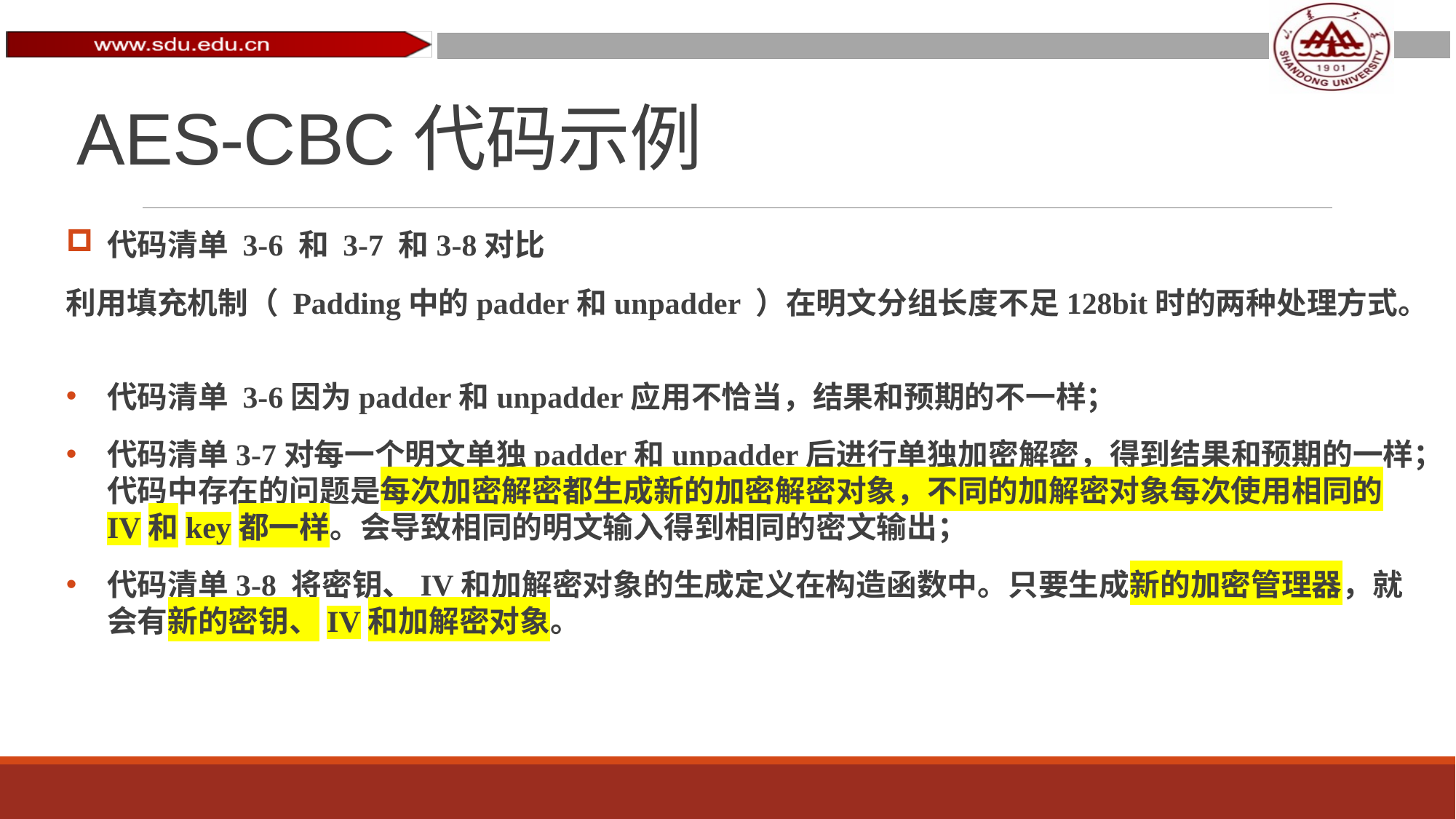

# AES-CBC代码示例
代码清单 3-6 和 3-7 和3-8对比
利用填充机制（ Padding中的padder和unpadder ）在明文分组长度不足128bit时的两种处理方式。
代码清单 3-6因为padder和unpadder应用不恰当，结果和预期的不一样；
代码清单3-7对每一个明文单独padder和unpadder后进行单独加密解密，得到结果和预期的一样；代码中存在的问题是每次加密解密都生成新的加密解密对象，不同的加解密对象每次使用相同的IV和key都一样。会导致相同的明文输入得到相同的密文输出；
代码清单3-8 将密钥、IV和加解密对象的生成定义在构造函数中。只要生成新的加密管理器，就会有新的密钥、IV和加解密对象。